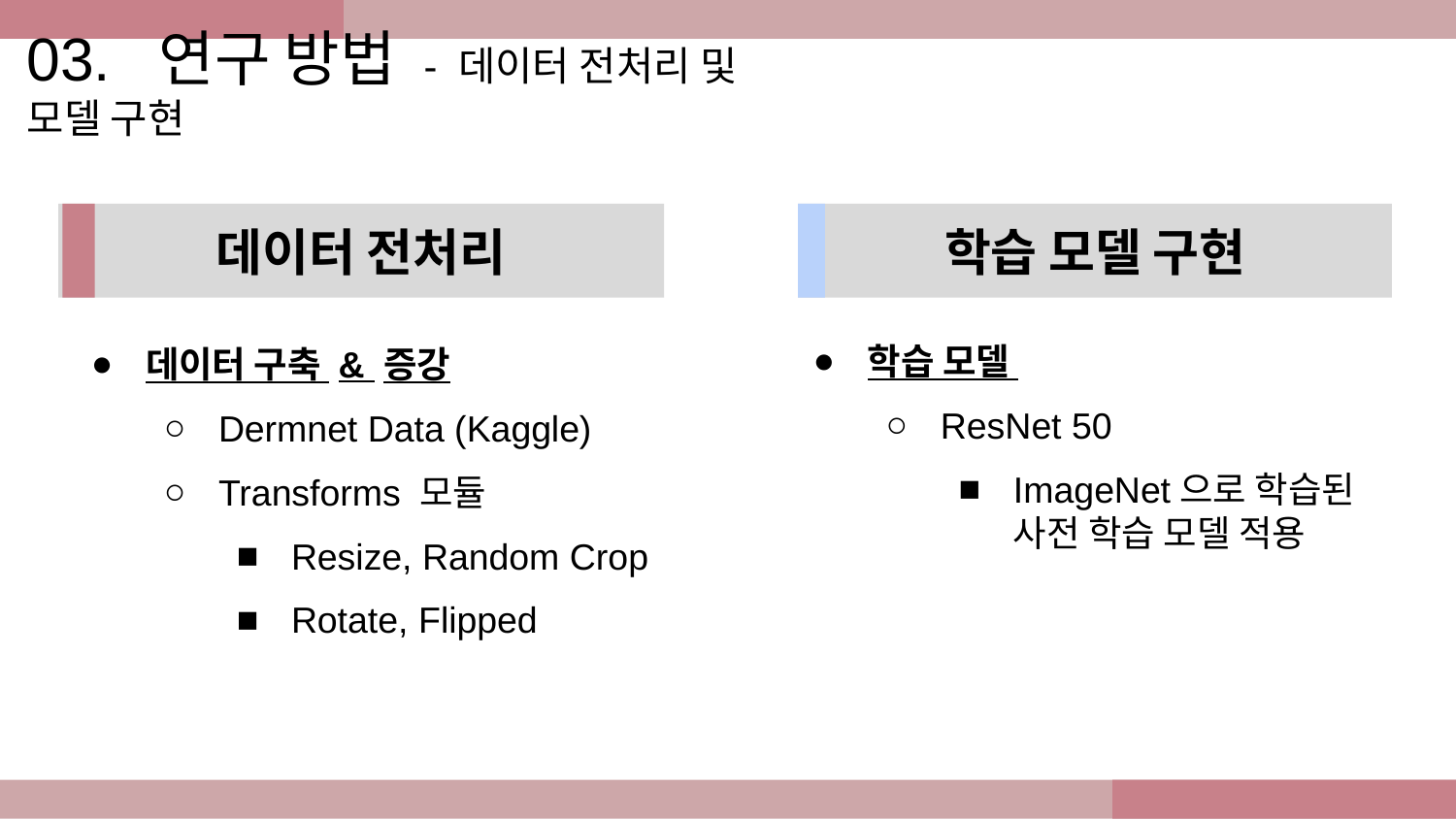

03.  연구 방법 - 데이터 전처리 및 모델 구현
학습 모델 구현

데이터 전처리
학습 모델
ResNet 50
ImageNet으로 학습된 사전 학습 모델 적용
데이터 구축 & 증강
Dermnet Data (Kaggle)
Transforms 모듈
Resize, Random Crop
Rotate, Flipped